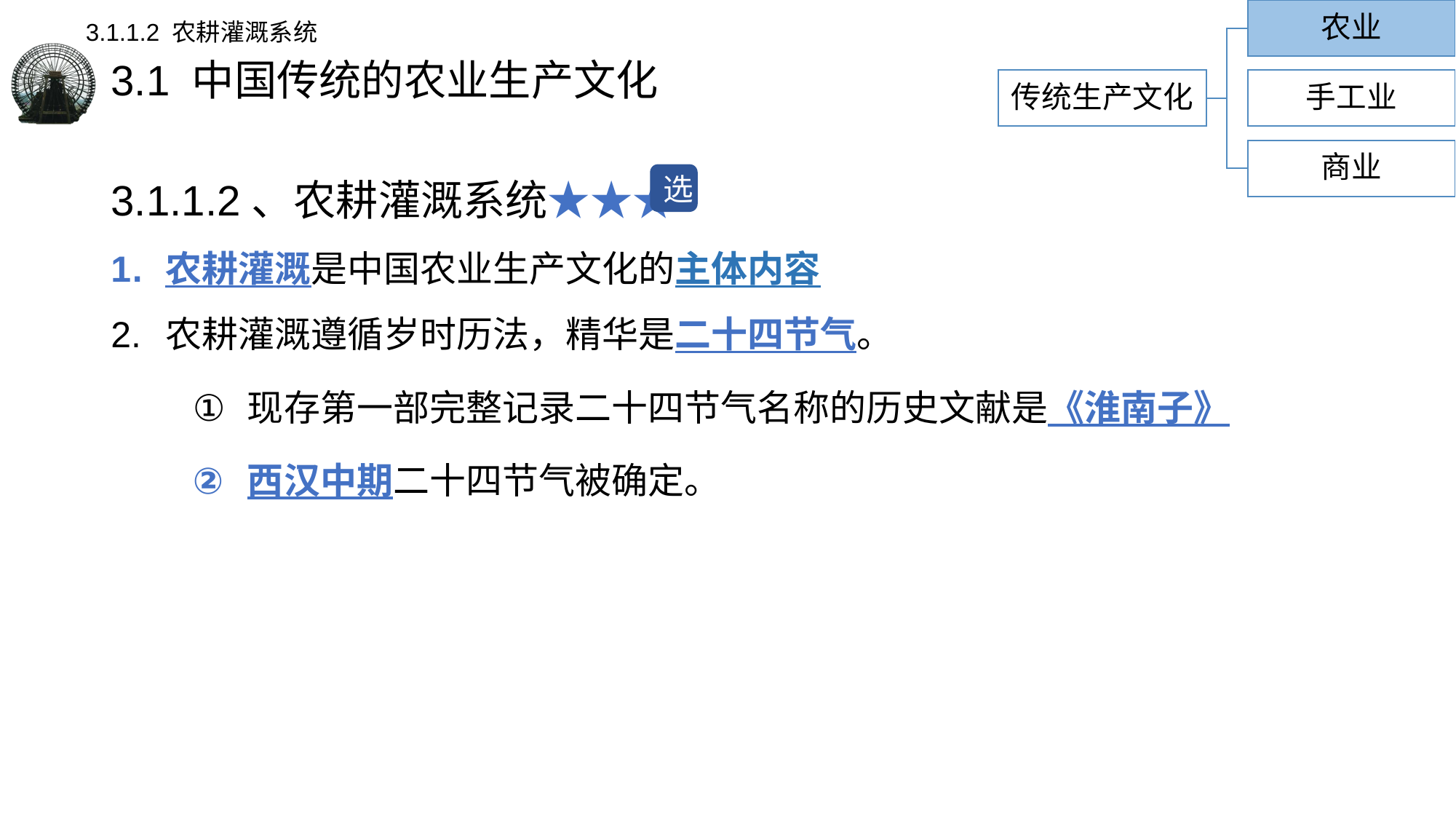

农业
3.1.1.2 农耕灌溉系统

# 3.1 中国传统的农业生产文化
传统生产文化
手工业

商业
3.1.1.2、农耕灌溉系统★★★
农耕灌溉是中国农业生产文化的主体内容
农耕灌溉遵循岁时历法，精华是二十四节气。
现存第一部完整记录二十四节气名称的历史文献是《淮南子》
西汉中期二十四节气被确定。

选
20